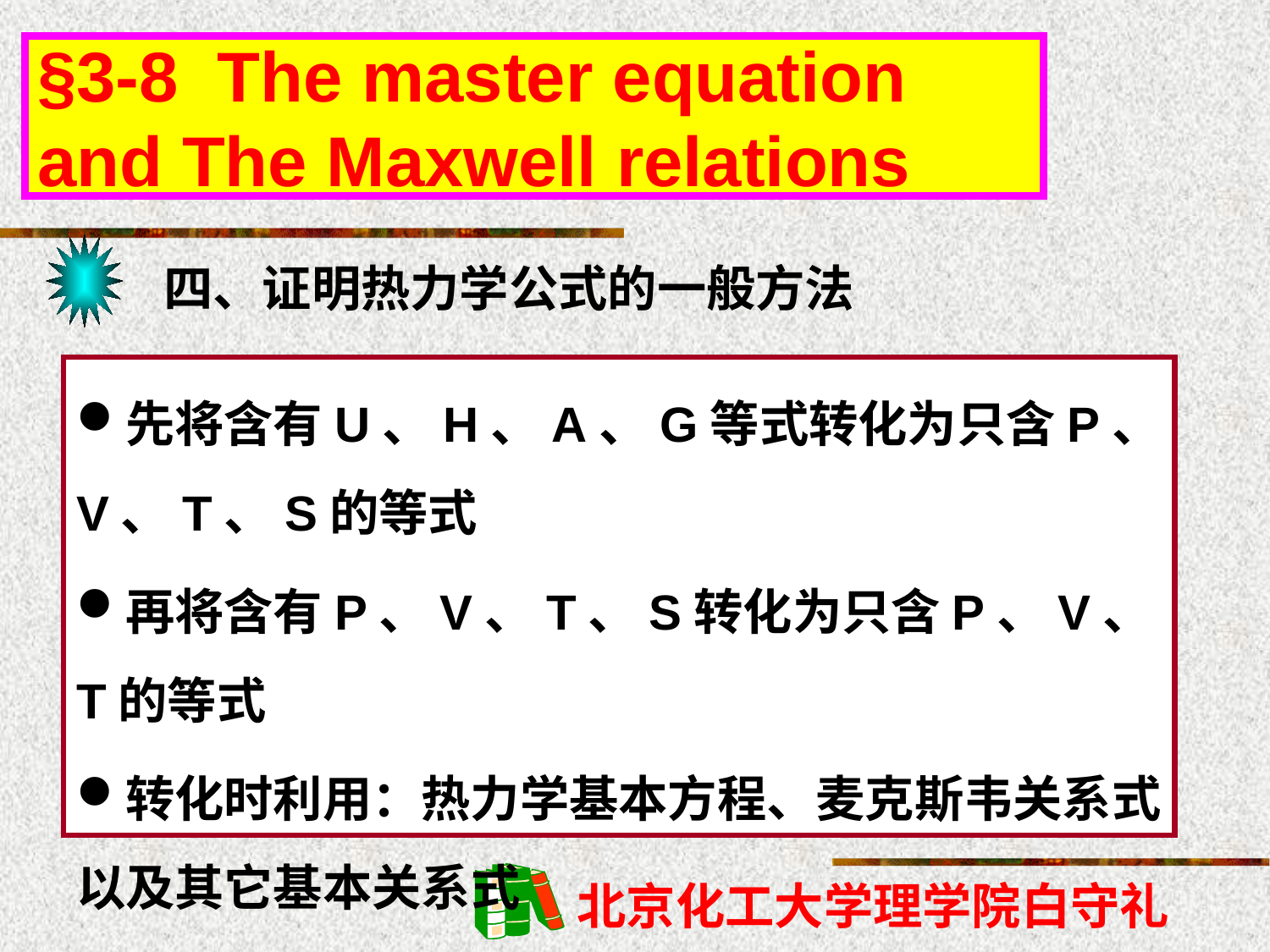

§3-8  The master equation and The Maxwell relations

四、证明热力学公式的一般方法
先将含有U、H、A、G等式转化为只含P、V、T、S的等式
再将含有P、V、T、S转化为只含P、V、T的等式
转化时利用：热力学基本方程、麦克斯韦关系式以及其它基本关系式